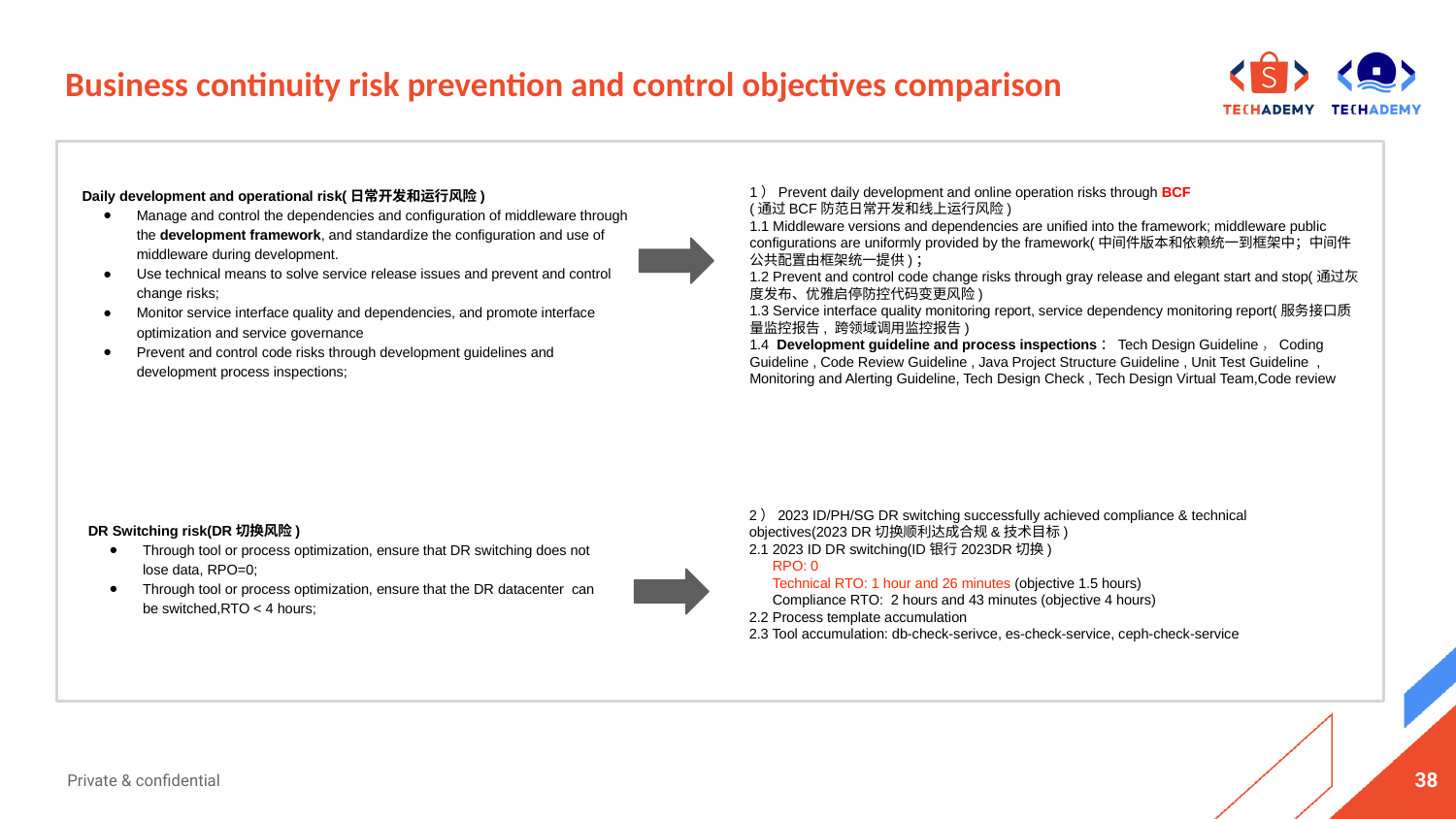

# Business continuity risk prevention and control objectives comparison

1）Prevent daily development and online operation risks through BCF
(通过BCF防范日常开发和线上运行风险)
1.1 Middleware versions and dependencies are unified into the framework; middleware public configurations are uniformly provided by the framework(中间件版本和依赖统一到框架中；中间件公共配置由框架统一提供)；
1.2 Prevent and control code change risks through gray release and elegant start and stop(通过灰度发布、优雅启停防控代码变更风险)
1.3 Service interface quality monitoring report, service dependency monitoring report(服务接口质量监控报告, 跨领域调用监控报告)
1.4  Development guideline and process inspections：Tech Design Guideline，Coding Guideline , Code Review Guideline , Java Project Structure Guideline , Unit Test Guideline  , Monitoring and Alerting Guideline, Tech Design Check , Tech Design Virtual Team,Code review
Daily development and operational risk(日常开发和运行风险)
Manage and control the dependencies and configuration of middleware through the development framework, and standardize the configuration and use of middleware during development.
Use technical means to solve service release issues and prevent and control change risks;
Monitor service interface quality and dependencies, and promote interface optimization and service governance
Prevent and control code risks through development guidelines and development process inspections;

2）2023 ID/PH/SG DR switching successfully achieved compliance & technical objectives(2023 DR切换顺利达成合规&技术目标)
2.1 2023 ID DR switching(ID银行2023DR切换)
      RPO: 0
      Technical RTO: 1 hour and 26 minutes (objective 1.5 hours)
      Compliance RTO:  2 hours and 43 minutes (objective 4 hours)
2.2 Process template accumulation
2.3 Tool accumulation: db-check-serivce, es-check-service, ceph-check-service
DR Switching risk(DR切换风险)
Through tool or process optimization, ensure that DR switching does not lose data, RPO=0;
Through tool or process optimization, ensure that the DR datacenter  can be switched,RTO < 4 hours;

38